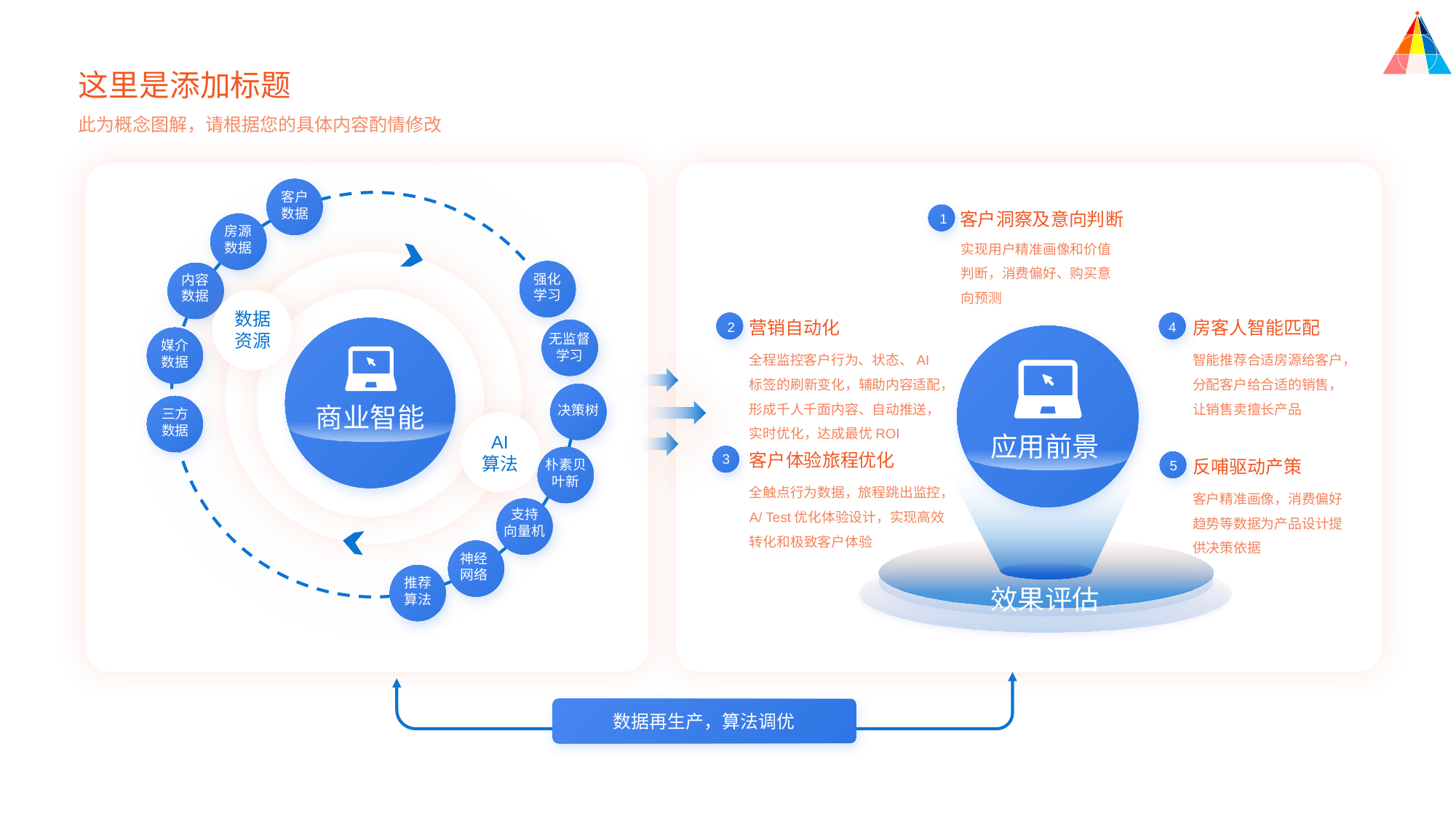

这里是添加标题
此为概念图解，请根据您的具体内容酌情修改

客户
数据
房源
数据
强化
学习
内容
数据
无监督学习
媒介
数据
决策树
三方
数据
朴素贝
叶新
支持
向量机
神经
网络
推荐
算法

客户洞察及意向判断

1

实现用户精准画像和价值判断，消费偏好、购买意向预测

数据
资源
营销自动化
房客人智能匹配

2
4

全程监控客户行为、状态、AI标签的刷新变化，辅助内容适配，形成千人千面内容、自动推送，实时优化，达成最优ROI
智能推荐合适房源给客户，分配客户给合适的销售，让销售卖擅长产品

商业智能

应用前景
AI
算法

客户体验旅程优化
3

反哺驱动产策

5

全触点行为数据，旅程跳出监控，A/ Test优化体验设计，实现高效转化和极致客户体验
客户精准画像，消费偏好趋势等数据为产品设计提供决策依据

效果评估

数据再生产，算法调优